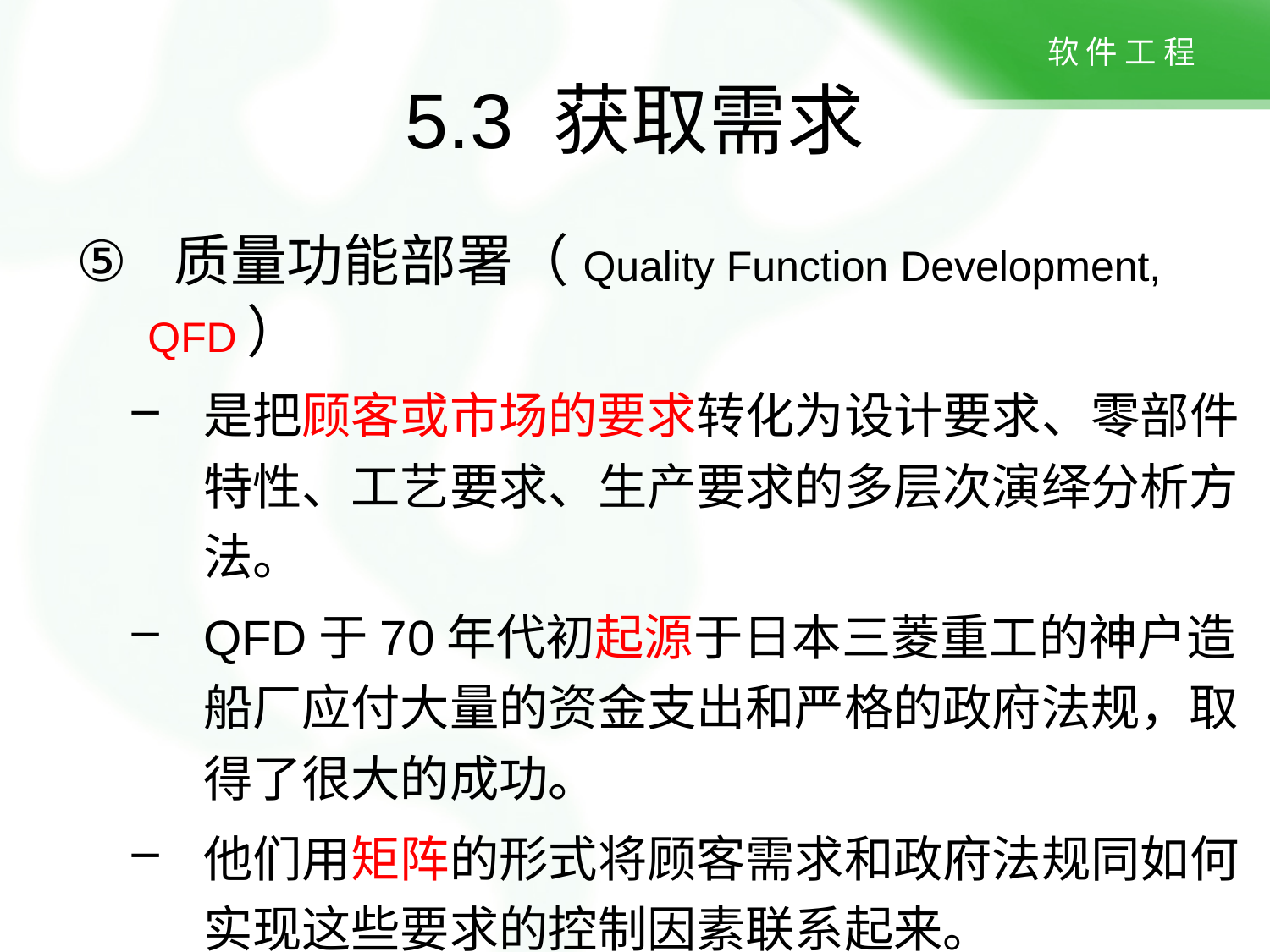

# 5.3 获取需求
 质量功能部署（Quality Function Development, QFD）
是把顾客或市场的要求转化为设计要求、零部件特性、工艺要求、生产要求的多层次演绎分析方法。
QFD于70年代初起源于日本三菱重工的神户造船厂应付大量的资金支出和严格的政府法规，取得了很大的成功。
他们用矩阵的形式将顾客需求和政府法规同如何实现这些要求的控制因素联系起来。